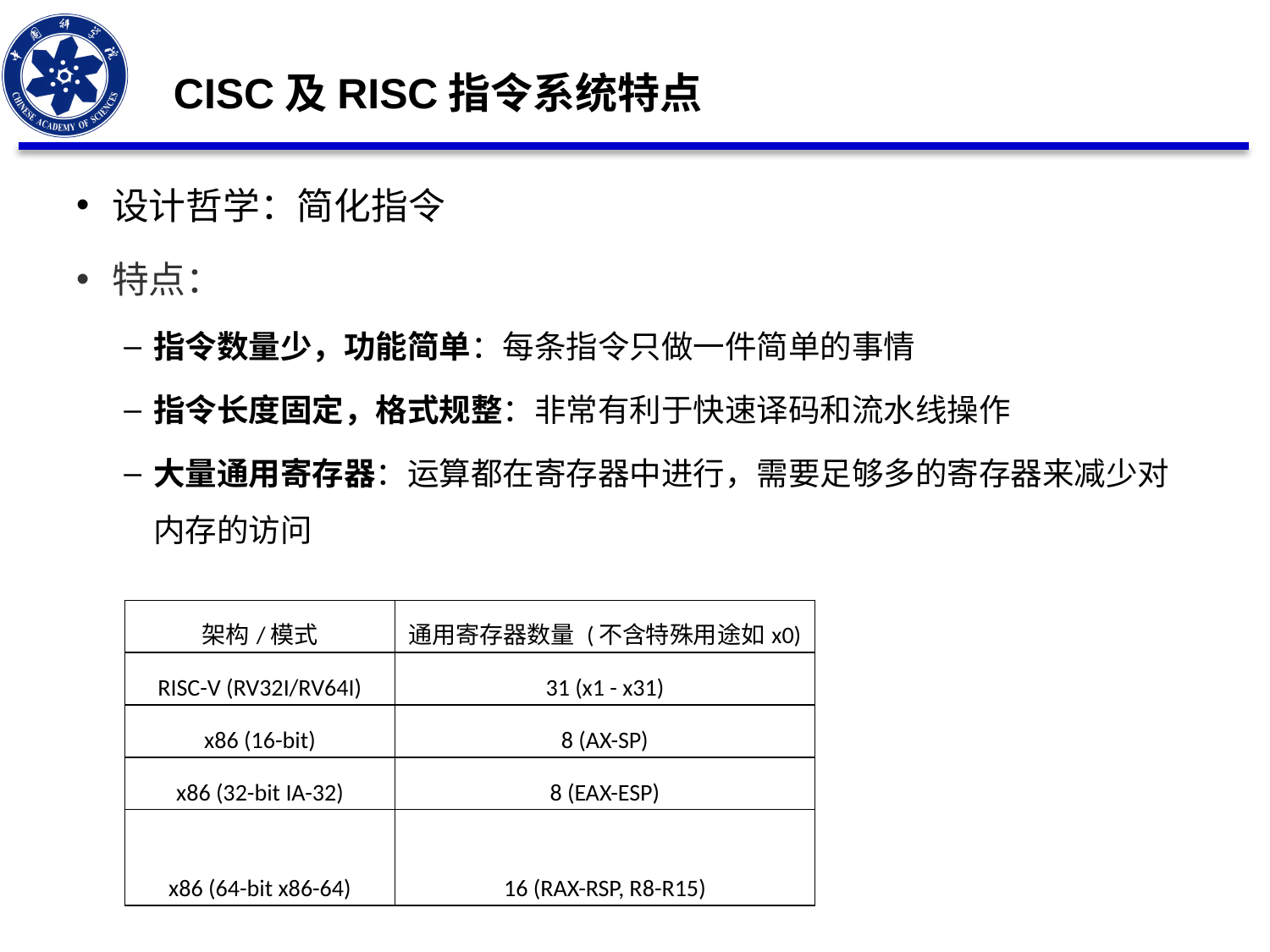

CISC及RISC指令系统特点
设计哲学：简化指令
特点：
指令数量少，功能简单：每条指令只做一件简单的事情
指令长度固定，格式规整：非常有利于快速译码和流水线操作
大量通用寄存器：运算都在寄存器中进行，需要足够多的寄存器来减少对内存的访问

| 架构/模式 | 通用寄存器数量 (不含特殊用途如x0) |
| --- | --- |
| RISC-V (RV32I/RV64I) | 31 (x1 - x31) |
| x86 (16-bit) | 8 (AX-SP) |
| x86 (32-bit IA-32) | 8 (EAX-ESP) |
| x86 (64-bit x86-64) | 16 (RAX-RSP, R8-R15) |